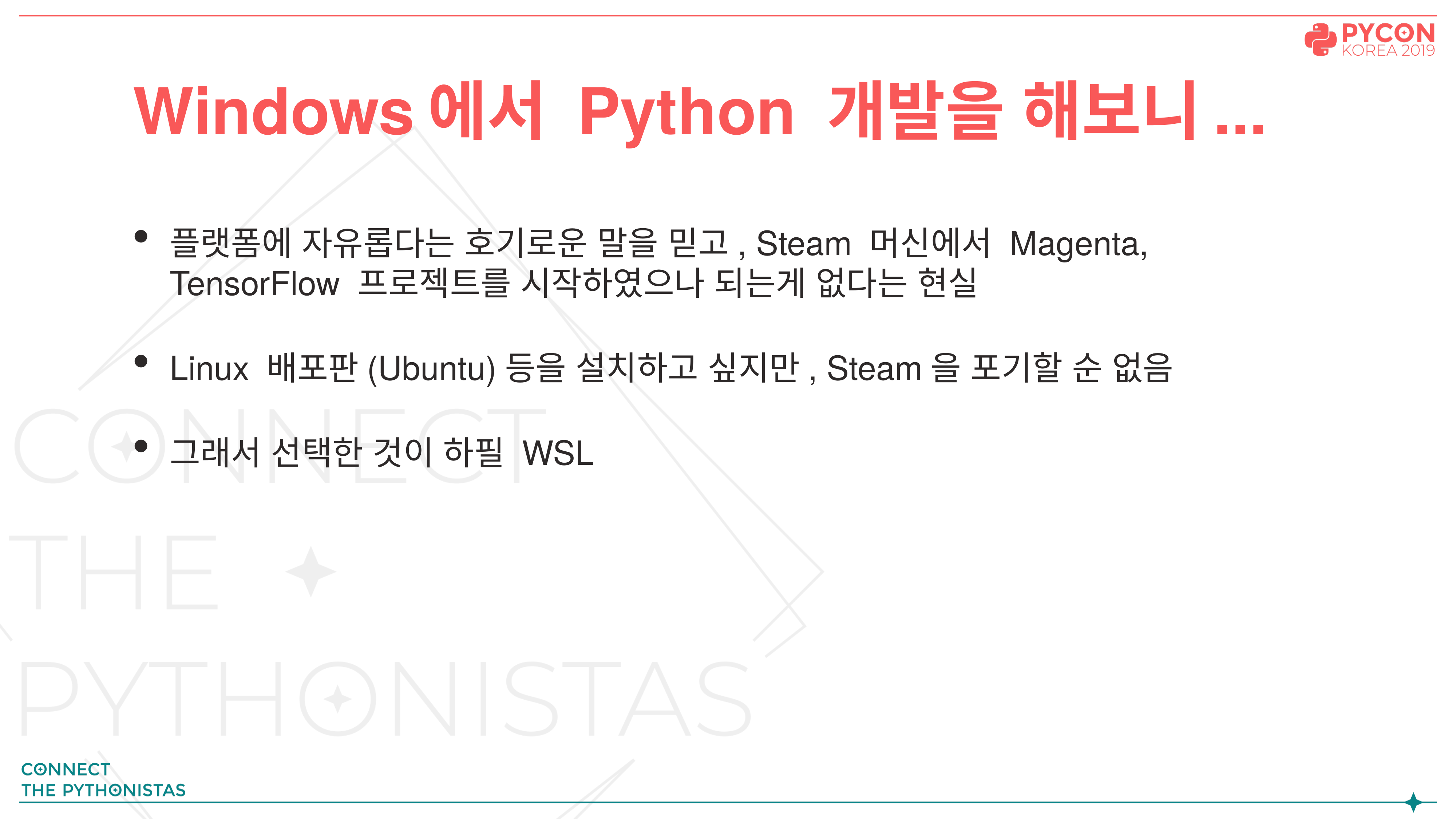

# Windows에서 Python 개발을 해보니...
플랫폼에 자유롭다는 호기로운 말을 믿고, Steam 머신에서 Magenta, TensorFlow 프로젝트를 시작하였으나 되는게 없다는 현실
Linux 배포판(Ubuntu)등을 설치하고 싶지만, Steam을 포기할 순 없음
그래서 선택한 것이 하필 WSL